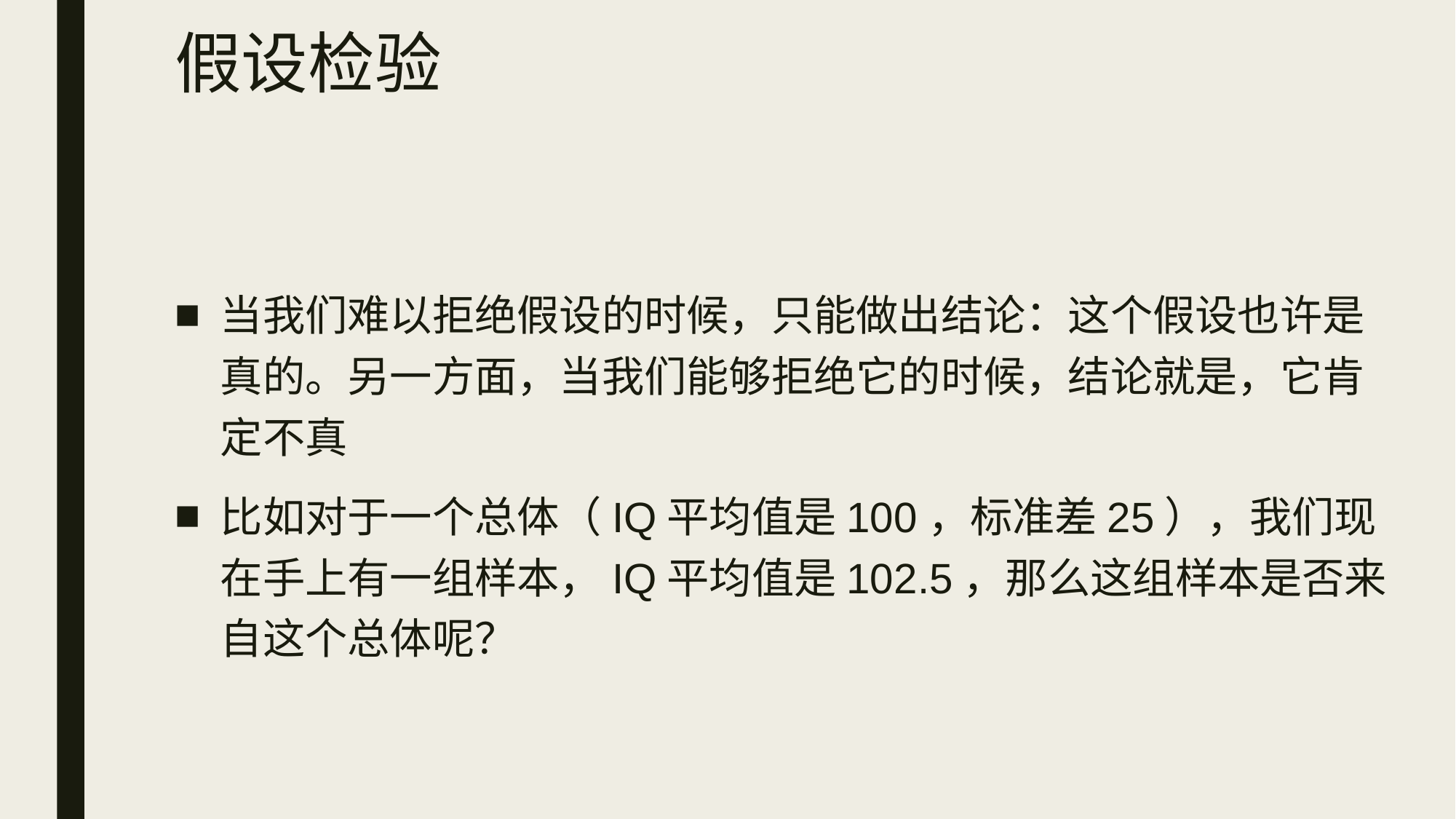

# 假设检验
当我们难以拒绝假设的时候，只能做出结论：这个假设也许是真的。另一方面，当我们能够拒绝它的时候，结论就是，它肯定不真
比如对于一个总体（IQ平均值是100，标准差25），我们现在手上有一组样本，IQ平均值是102.5，那么这组样本是否来自这个总体呢？